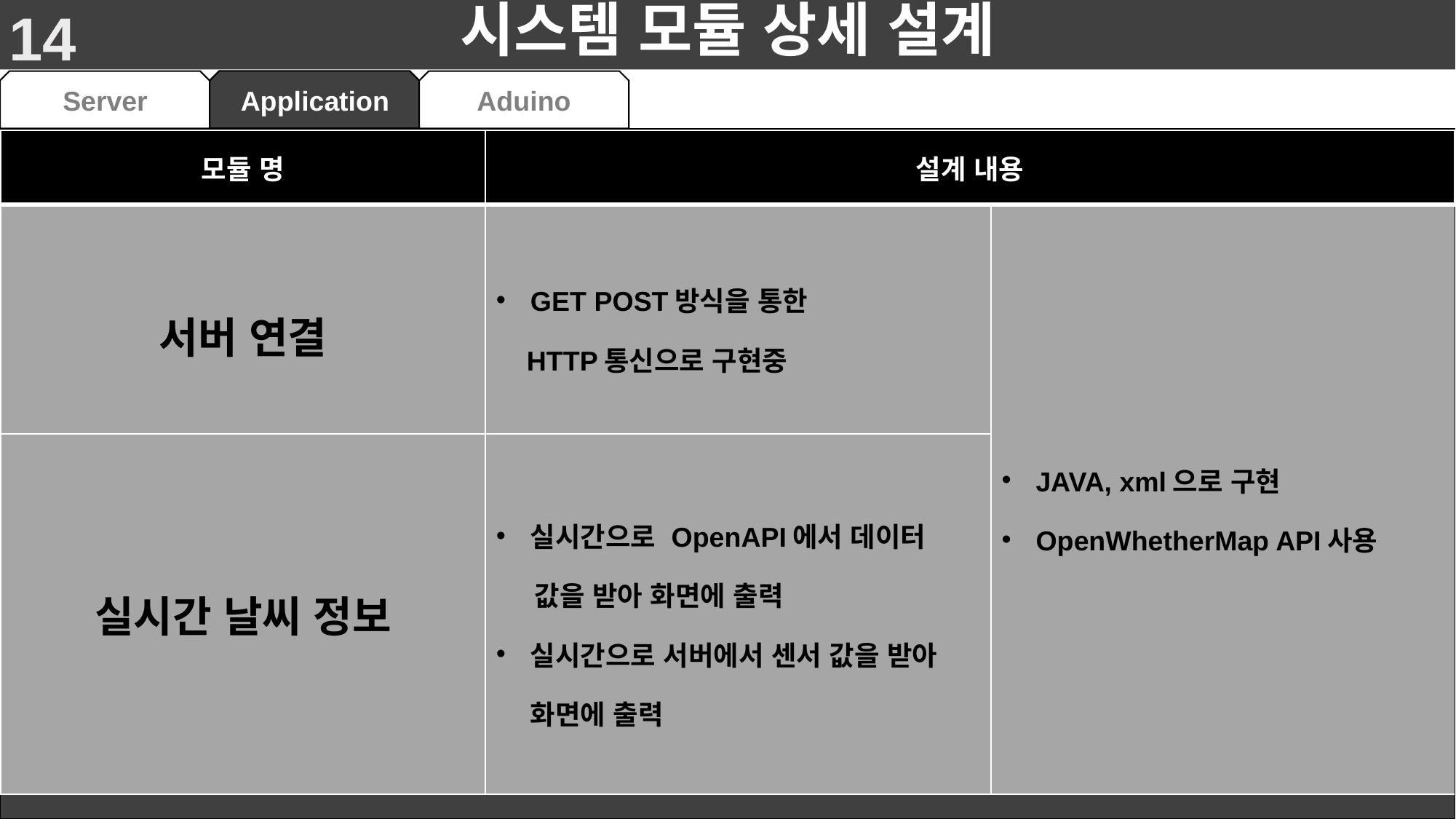

14
# 시스템 모듈 상세 설계

Aduino
Application
Server

| 모듈 명 | 설계 내용 |  |
| --- | --- | --- |
| 서버 연결 | GET POST방식을 통한 HTTP통신으로 구현중 | JAVA, xml으로 구현 OpenWhetherMap API사용 |
| 실시간 날씨 정보 | 실시간으로 OpenAPI에서 데이터 값을 받아 화면에 출력 실시간으로 서버에서 센서 값을 받아 화면에 출력 |  |